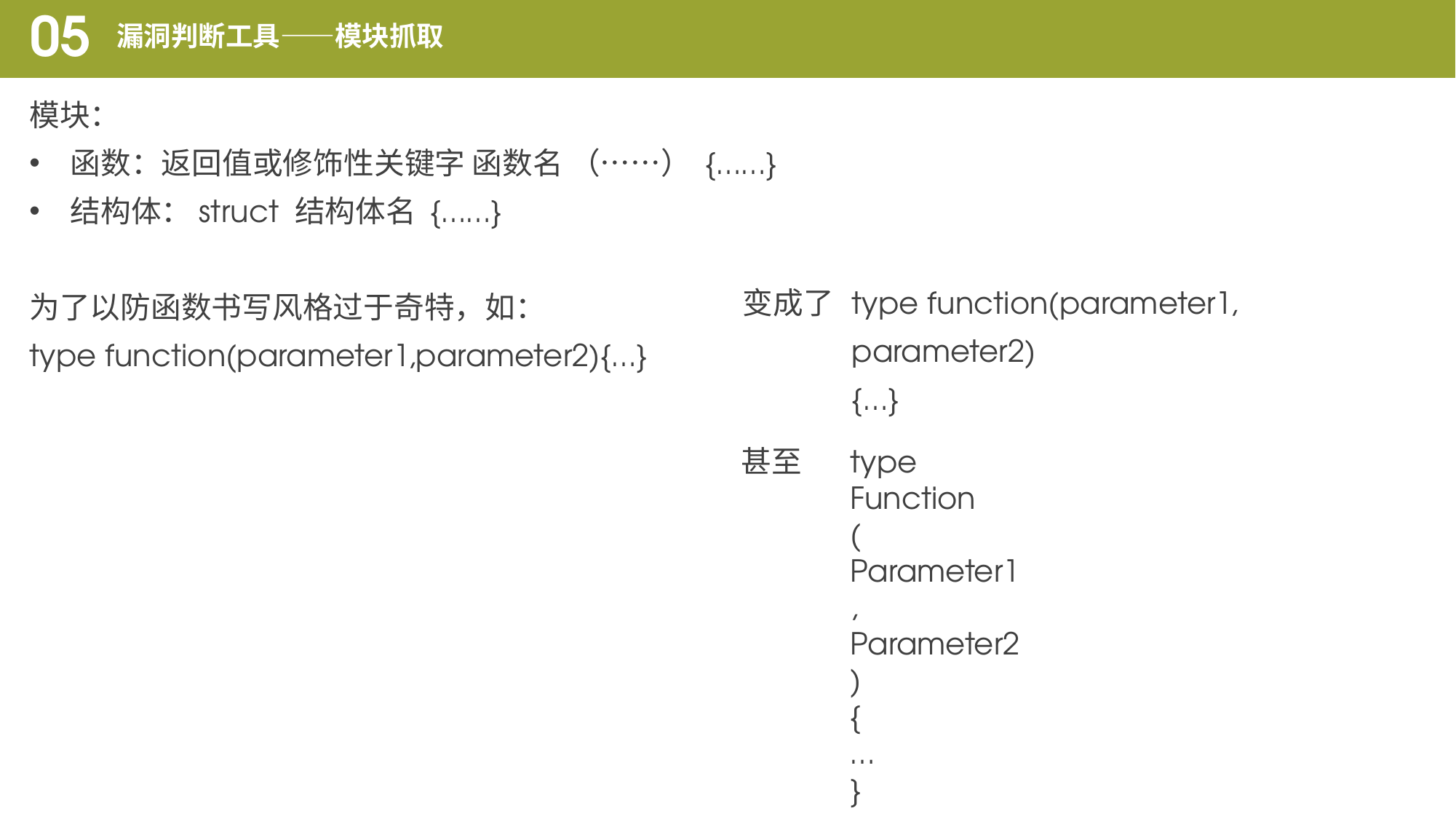

05
漏洞判断工具——模块抓取
模块：
函数：返回值或修饰性关键字 函数名 （……） {……}
结构体：struct 结构体名 {……}

为了以防函数书写风格过于奇特，如：
type function(parameter1,parameter2){…}
变成了	type function(parameter1,
	parameter2)
	{…}
甚至	type
	Function
	(
	Parameter1
	,
	Parameter2
	)
	{
	…
	}